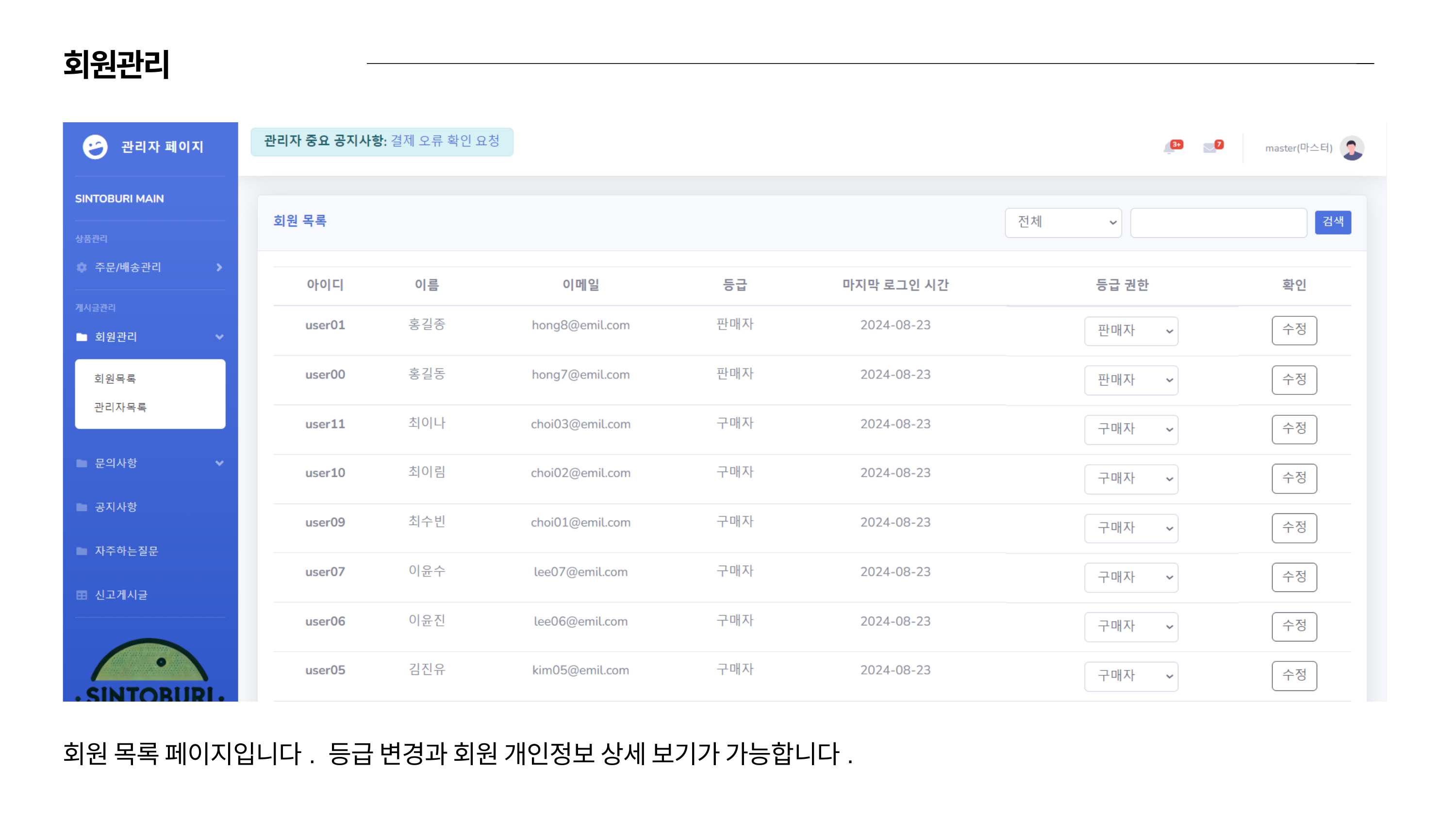

회원관리

회원 목록 페이지입니다. 등급 변경과 회원 개인정보 상세 보기가 가능합니다.